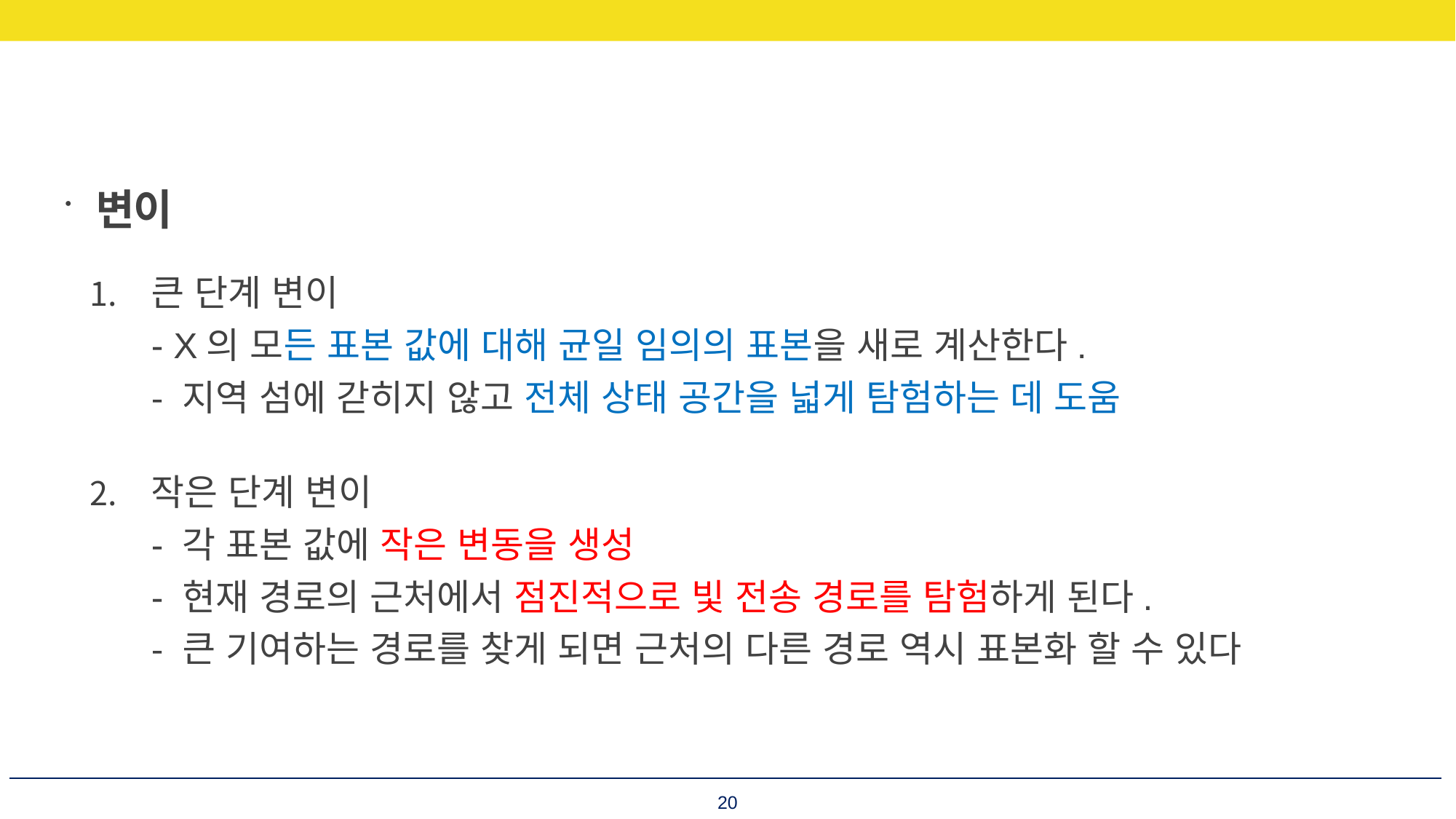

변이

큰 단계 변이
- X의 모든 표본 값에 대해 균일 임의의 표본을 새로 계산한다.
- 지역 섬에 갇히지 않고 전체 상태 공간을 넓게 탐험하는 데 도움

작은 단계 변이
- 각 표본 값에 작은 변동을 생성
- 현재 경로의 근처에서 점진적으로 빛 전송 경로를 탐험하게 된다.
- 큰 기여하는 경로를 찾게 되면 근처의 다른 경로 역시 표본화 할 수 있다
20